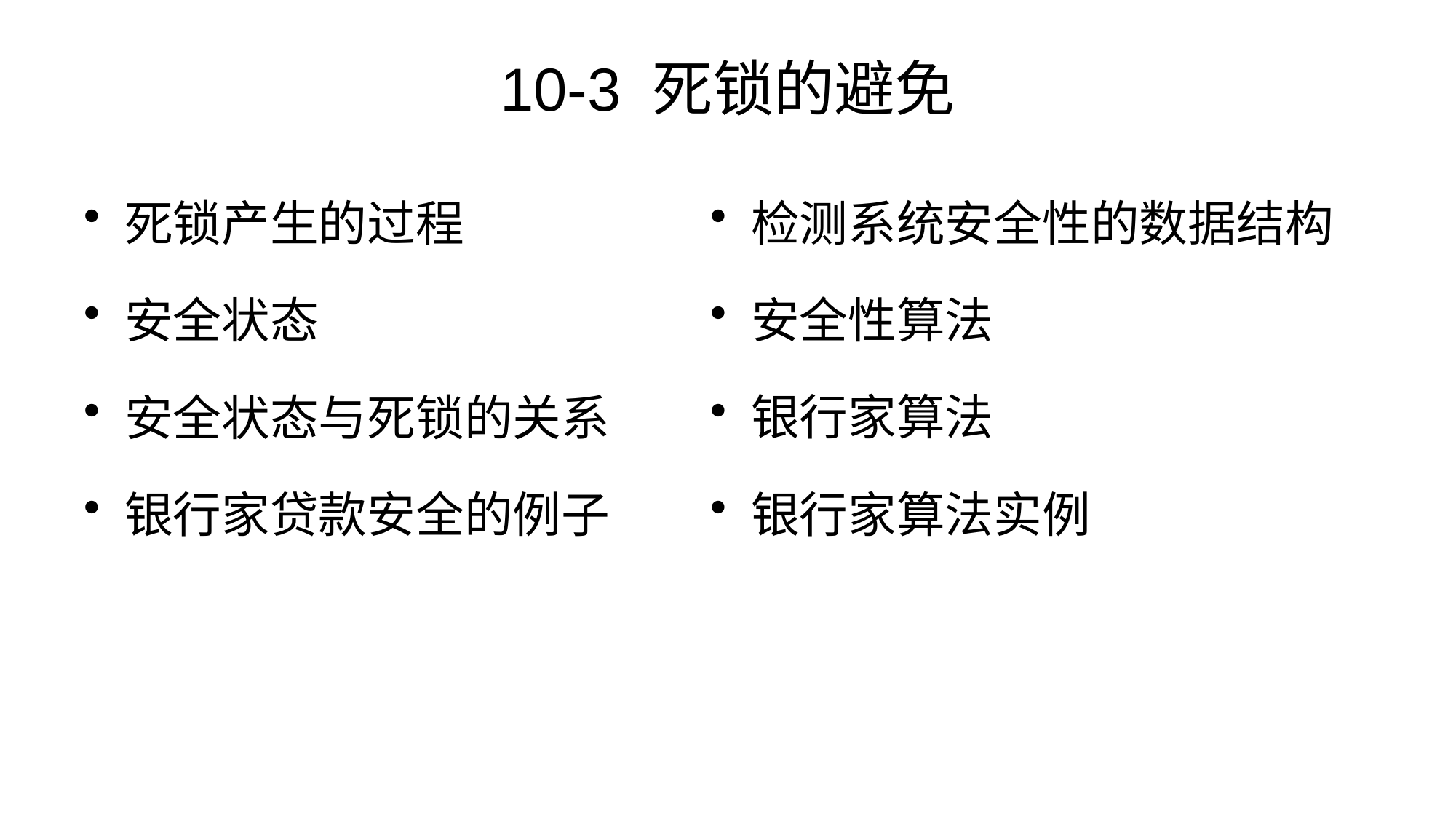

# 10-3 死锁的避免
死锁产生的过程
安全状态
安全状态与死锁的关系
银行家贷款安全的例子
检测系统安全性的数据结构
安全性算法
银行家算法
银行家算法实例